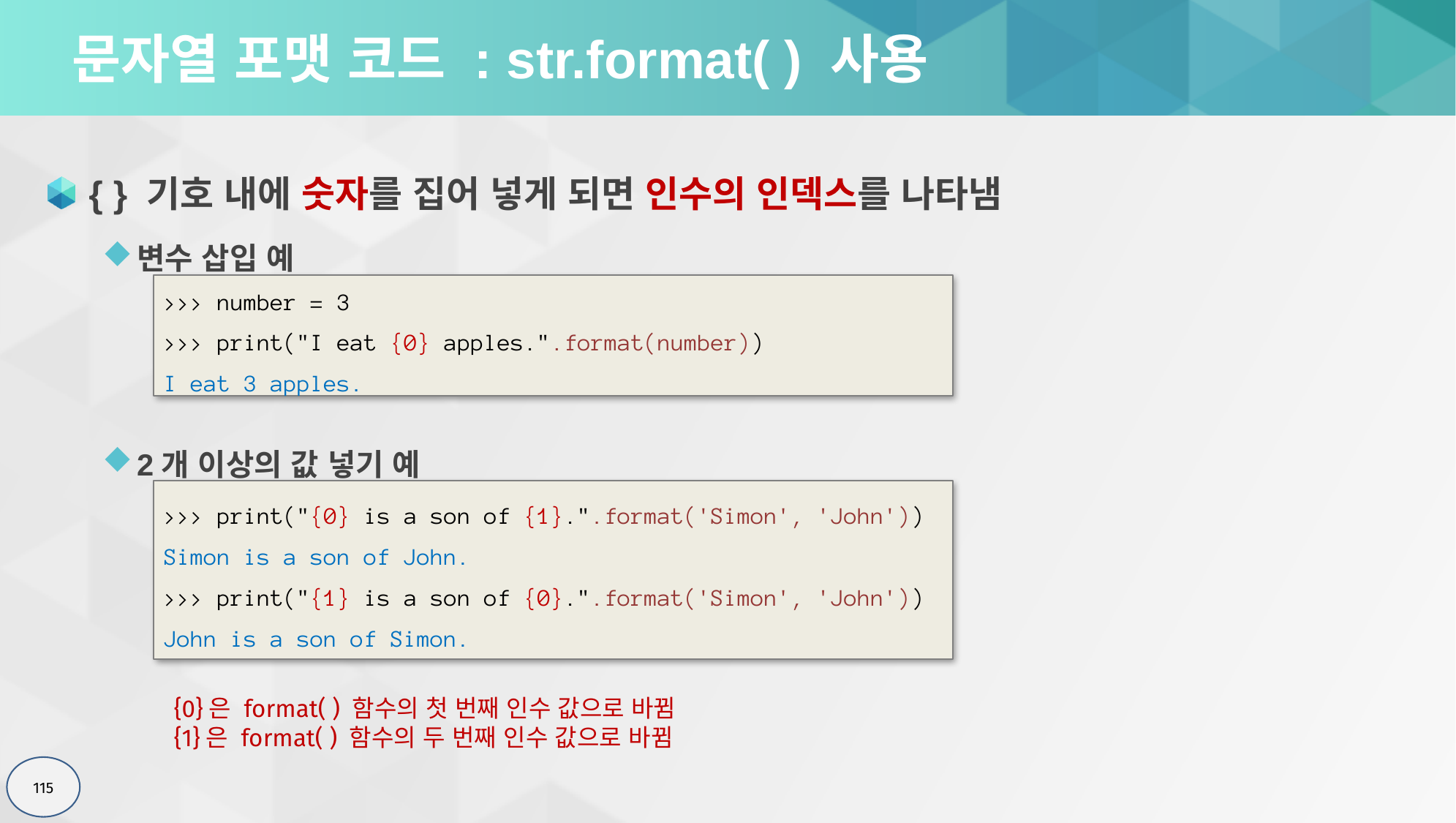

# 문자열 포맷 코드 : str.format( ) 사용
{ } 기호 내에 숫자를 집어 넣게 되면 인수의 인덱스를 나타냄
변수 삽입 예

2개 이상의 값 넣기 예
>>> number = 3
>>> print("I eat {0} apples.".format(number))
I eat 3 apples.
>>> print("{0} is a son of {1}.".format('Simon', 'John'))
Simon is a son of John.
>>> print("{1} is a son of {0}.".format('Simon', 'John'))
John is a son of Simon.
{0}은 format( ) 함수의 첫 번째 인수 값으로 바뀜
{1}은 format( ) 함수의 두 번째 인수 값으로 바뀜